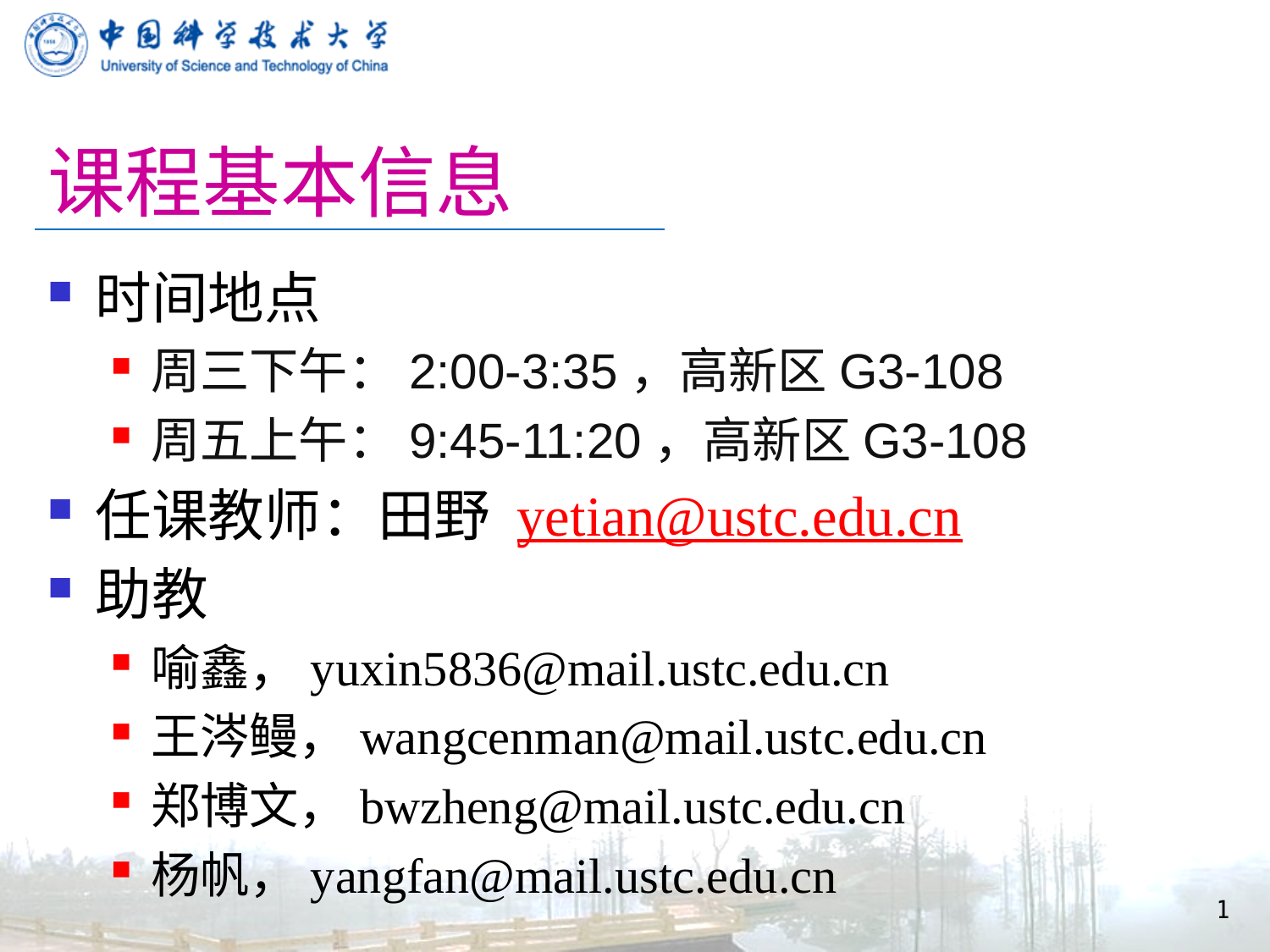

# 课程基本信息
时间地点
周三下午：2:00-3:35，高新区G3-108
周五上午：9:45-11:20，高新区G3-108
任课教师：田野 yetian@ustc.edu.cn
助教
喻鑫，yuxin5836@mail.ustc.edu.cn
王涔鳗，wangcenman@mail.ustc.edu.cn
郑博文，bwzheng@mail.ustc.edu.cn
杨帆，yangfan@mail.ustc.edu.cn
1